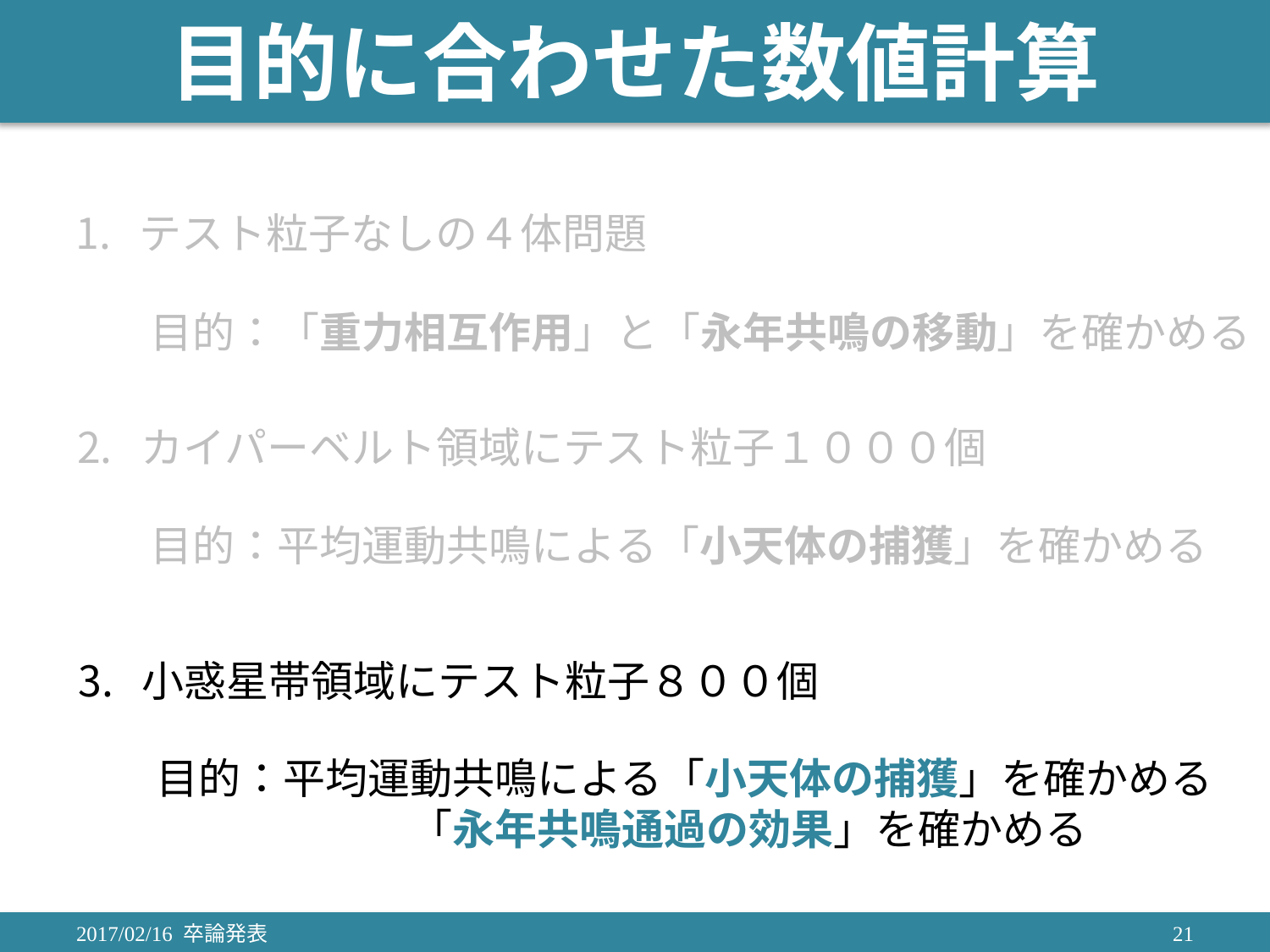

# 目的に合わせた数値計算
テスト粒子なしの４体問題
目的：「重力相互作用」と「永年共鳴の移動」を確かめる
カイパーベルト領域にテスト粒子１０００個
目的：平均運動共鳴による「小天体の捕獲」を確かめる
小惑星帯領域にテスト粒子８００個
目的：平均運動共鳴による「小天体の捕獲」を確かめる
		「永年共鳴通過の効果」を確かめる
2017/02/16 卒論発表
21